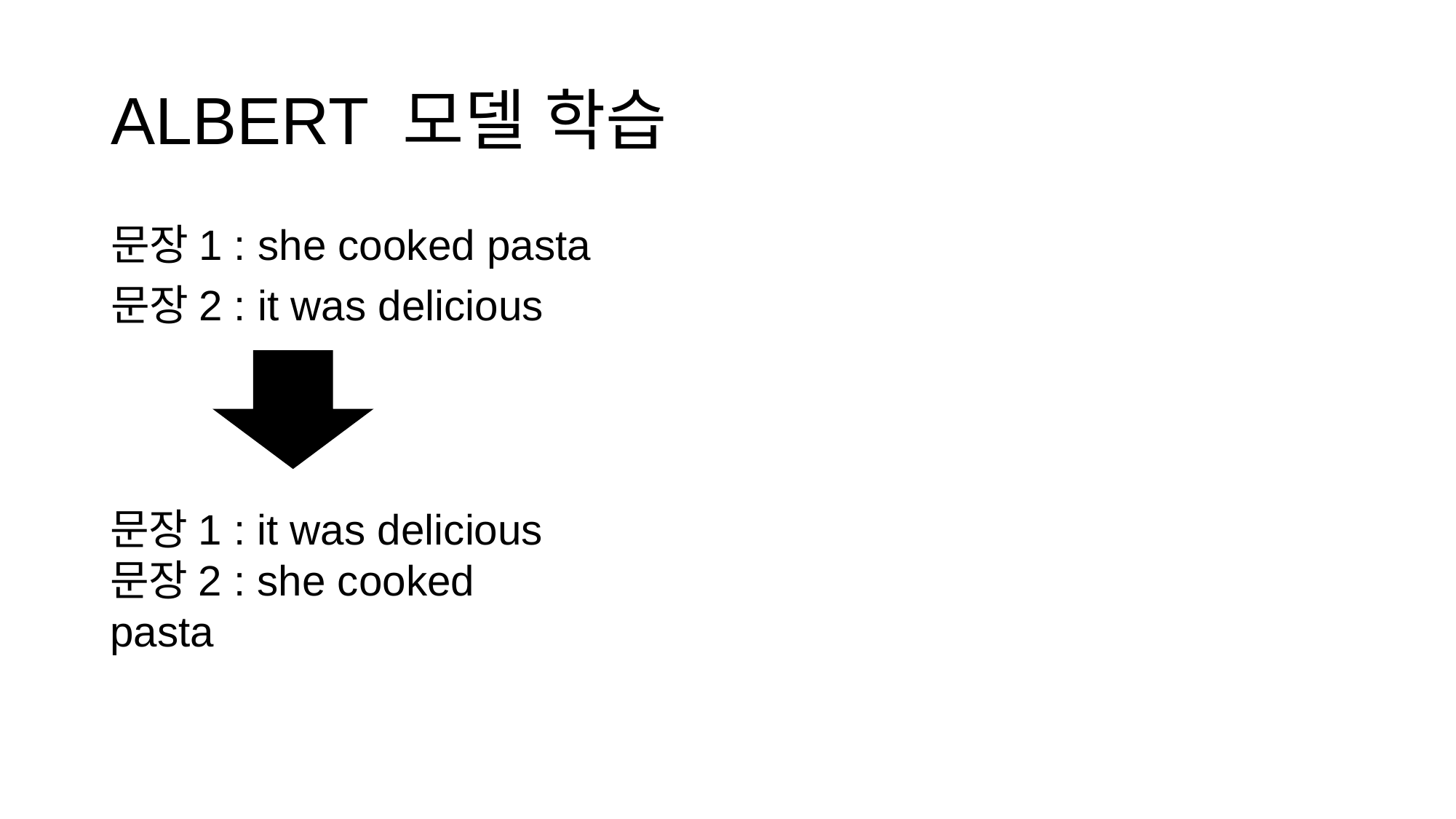

# ALBERT 모델 학습
문장1 : she cooked pasta
문장2 : it was delicious

문장1 : it was delicious
문장2 : she cooked pasta